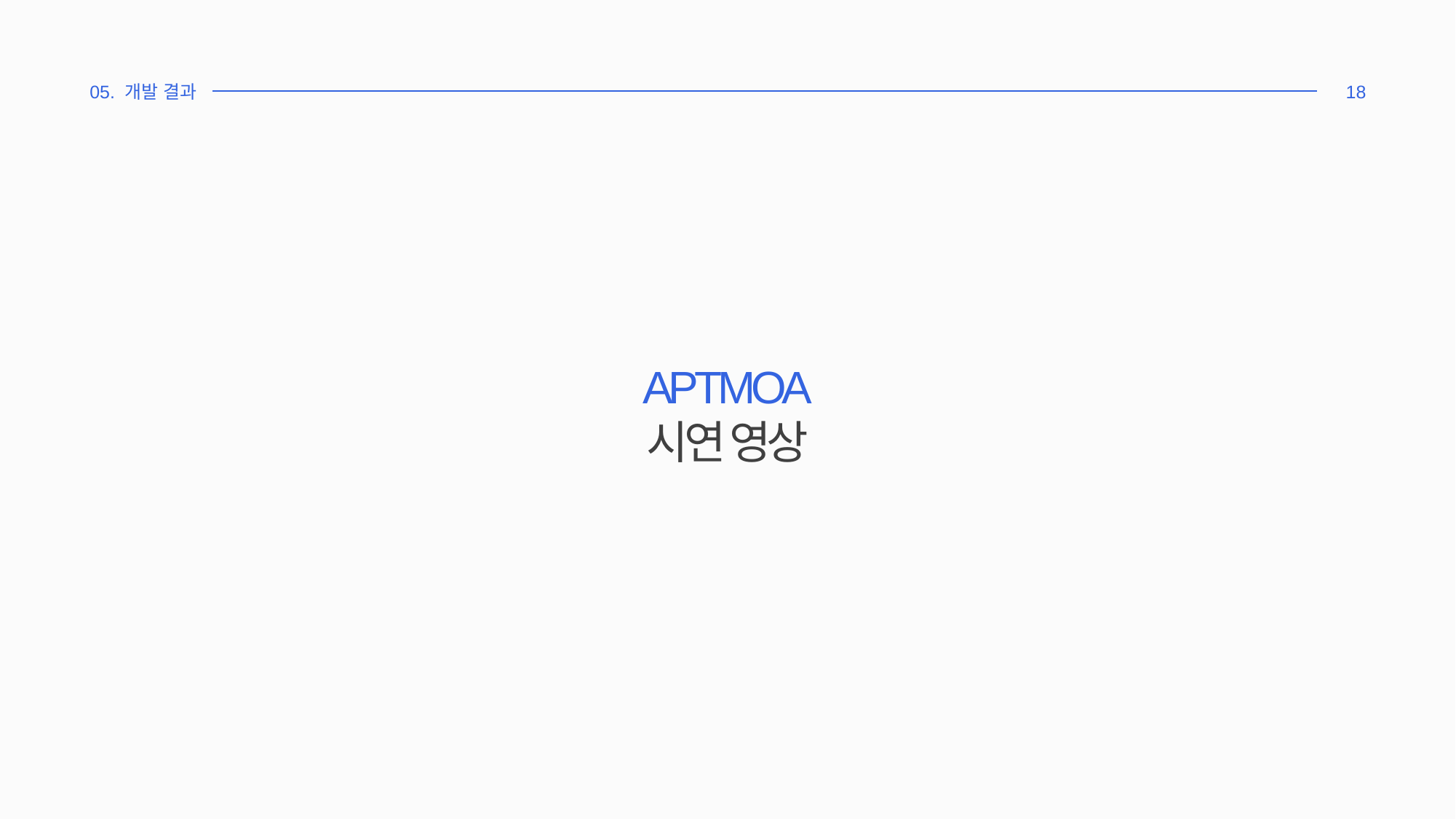

05. 개발 결과
18

APTMOA
시연 영상